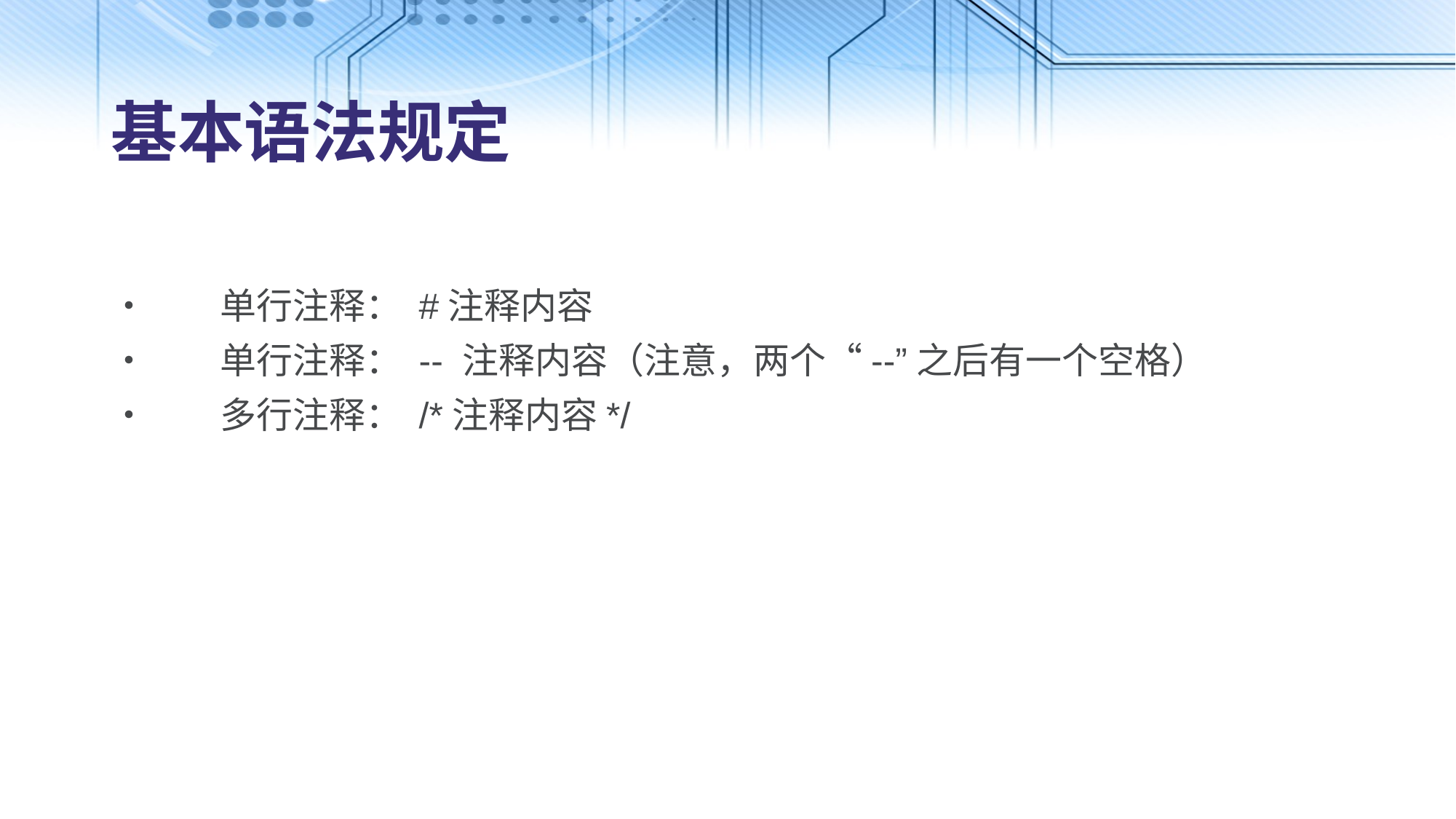

# 基本语法规定

•	单行注释： #注释内容
•	单行注释： -- 注释内容（注意，两个“--”之后有一个空格）
•	多行注释： /*注释内容*/